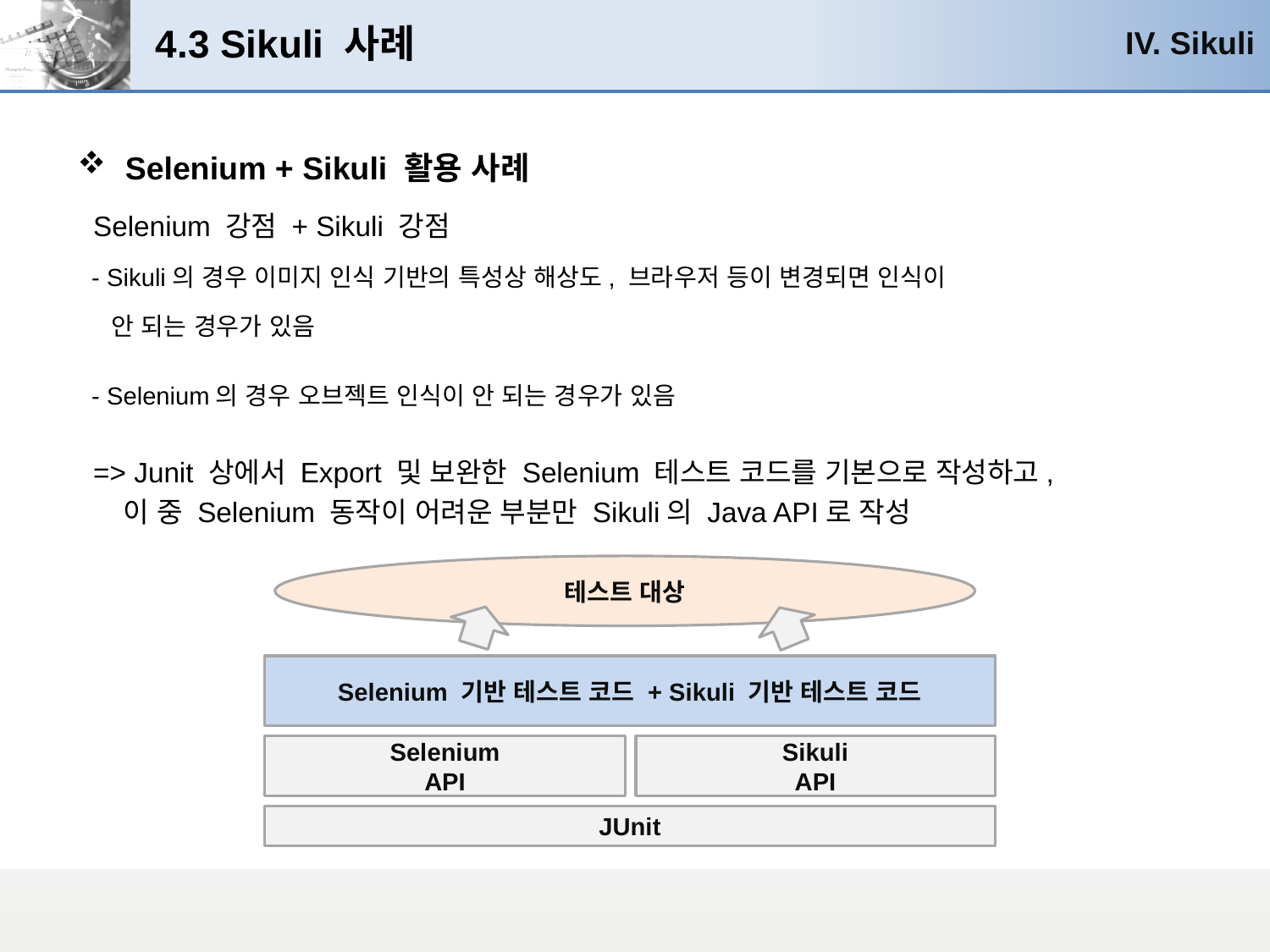

# 4.3 Sikuli 사례
IV. Sikuli
Selenium + Sikuli 활용 사례
  Selenium 강점 + Sikuli 강점
  - Sikuli의 경우 이미지 인식 기반의 특성상 해상도, 브라우저 등이 변경되면 인식이
    안 되는 경우가 있음

  - Selenium의 경우 오브젝트 인식이 안 되는 경우가 있음

  => Junit 상에서 Export 및 보완한 Selenium 테스트 코드를 기본으로 작성하고,
     이 중 Selenium 동작이 어려운 부분만 Sikuli의 Java API로 작성

테스트 대상

Selenium 기반 테스트 코드 + Sikuli 기반 테스트 코드
Selenium
API
Sikuli
API
JUnit